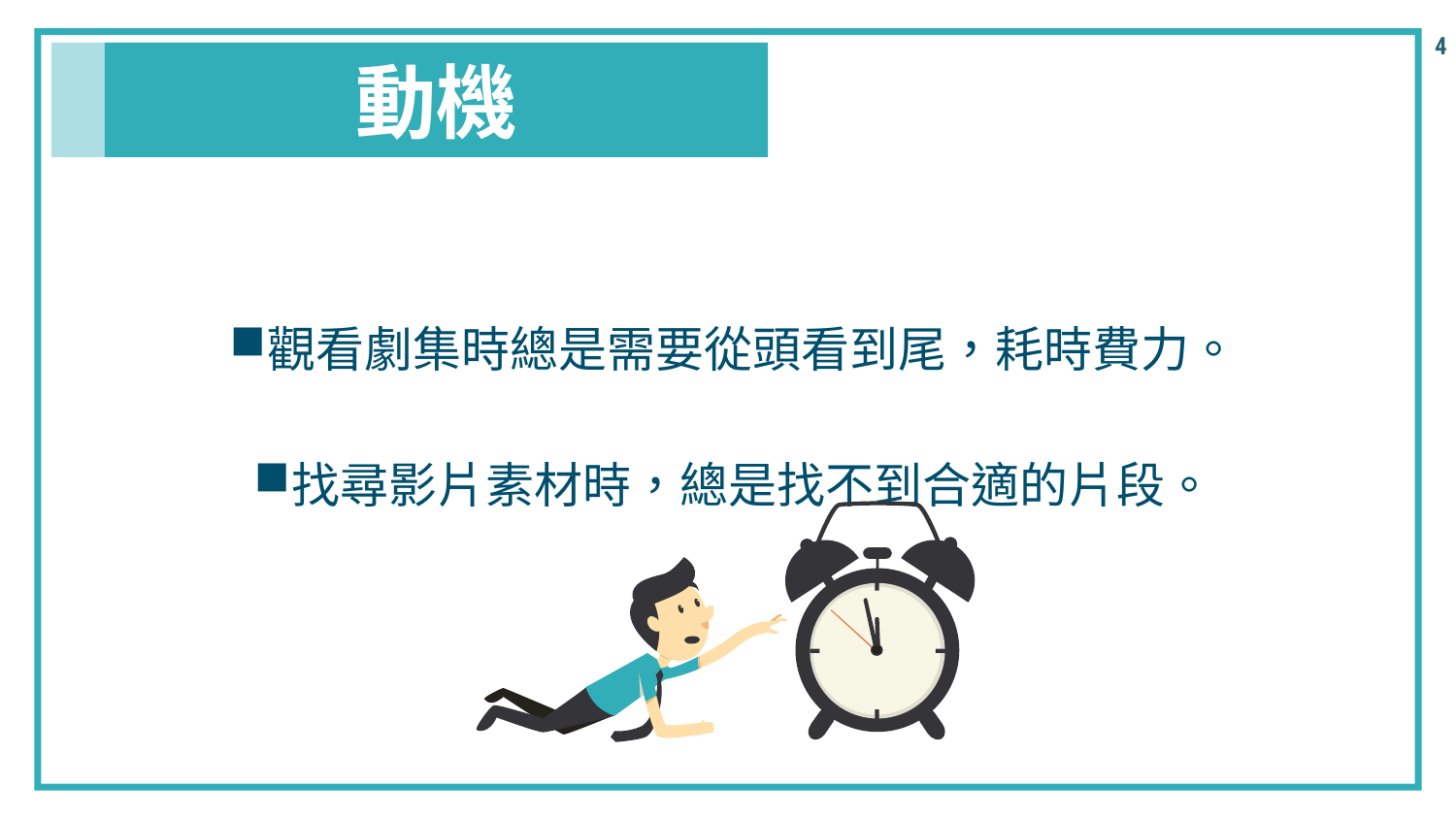

動機
觀看劇集時總是需要從頭看到尾，耗時費力。

找尋影片素材時，總是找不到合適的片段。